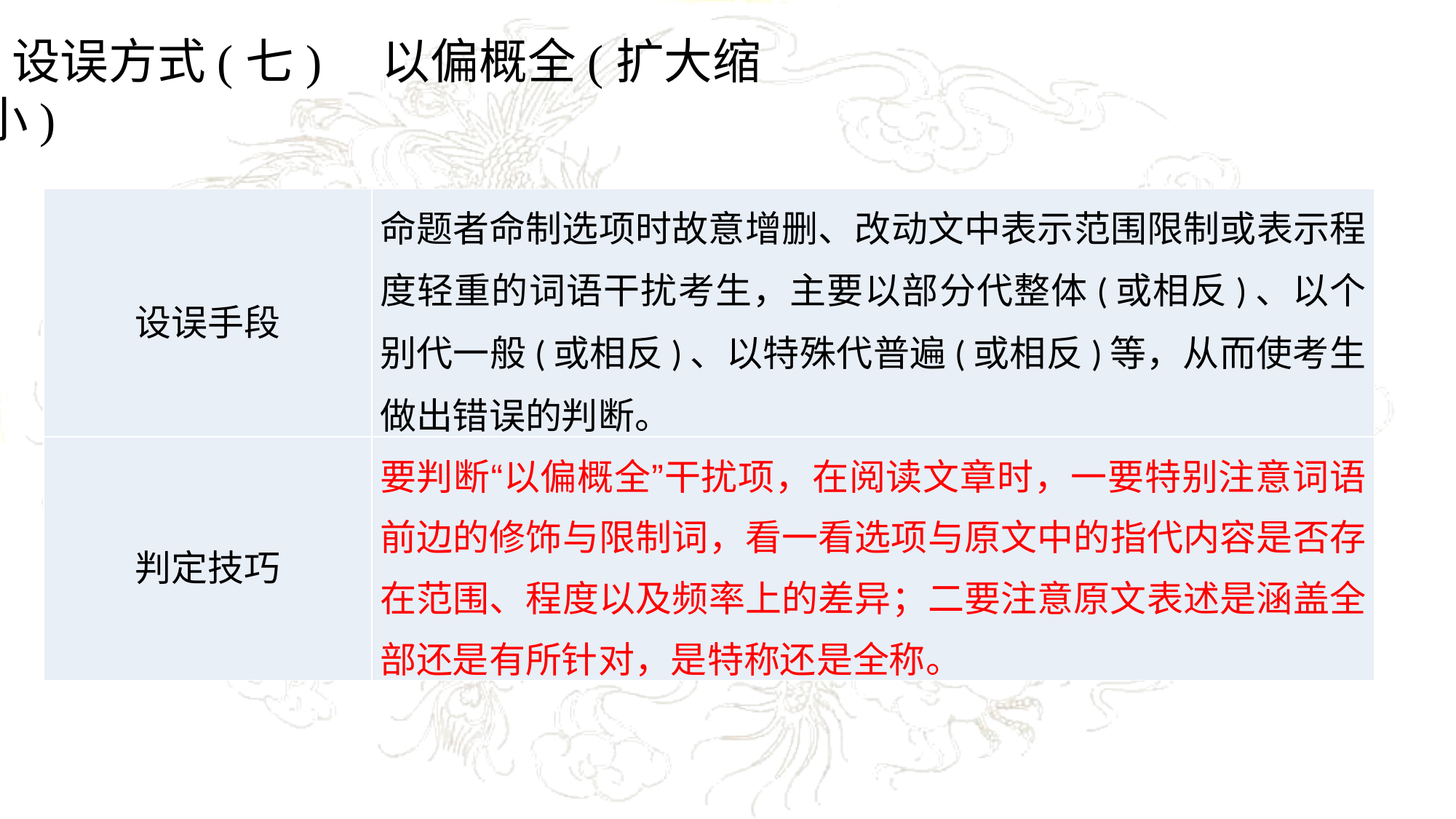

设误方式(七)　以偏概全(扩大缩小)
| 设误手段 | 命题者命制选项时故意增删、改动文中表示范围限制或表示程度轻重的词语干扰考生，主要以部分代整体(或相反)、以个别代一般(或相反)、以特殊代普遍(或相反)等，从而使考生做出错误的判断。 |
| --- | --- |
| 判定技巧 | 要判断“以偏概全”干扰项，在阅读文章时，一要特别注意词语前边的修饰与限制词，看一看选项与原文中的指代内容是否存在范围、程度以及频率上的差异；二要注意原文表述是涵盖全部还是有所针对，是特称还是全称。 |